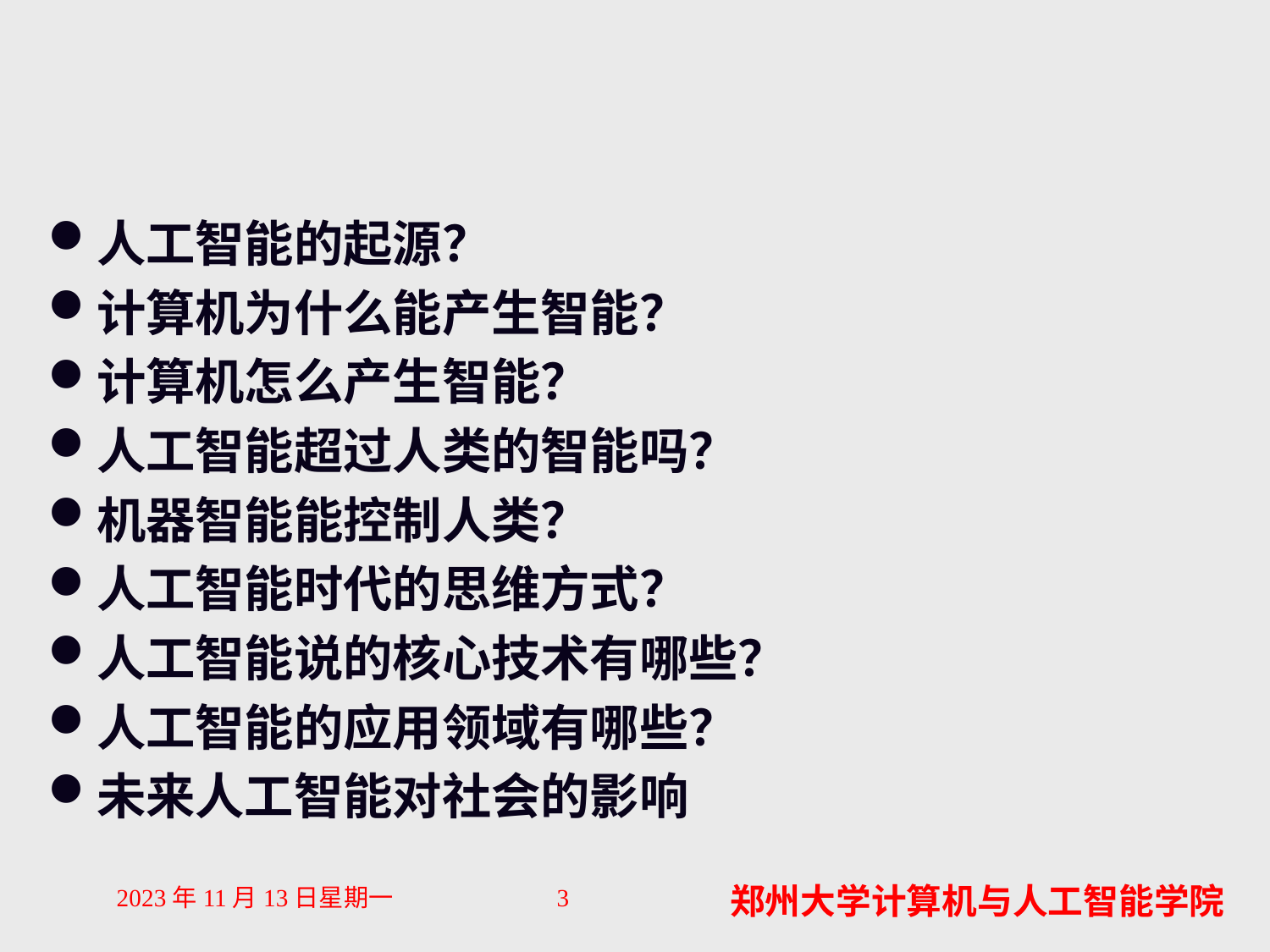

#
人工智能的起源？
计算机为什么能产生智能？
计算机怎么产生智能？
人工智能超过人类的智能吗？
机器智能能控制人类？
人工智能时代的思维方式？
人工智能说的核心技术有哪些？
人工智能的应用领域有哪些？
未来人工智能对社会的影响